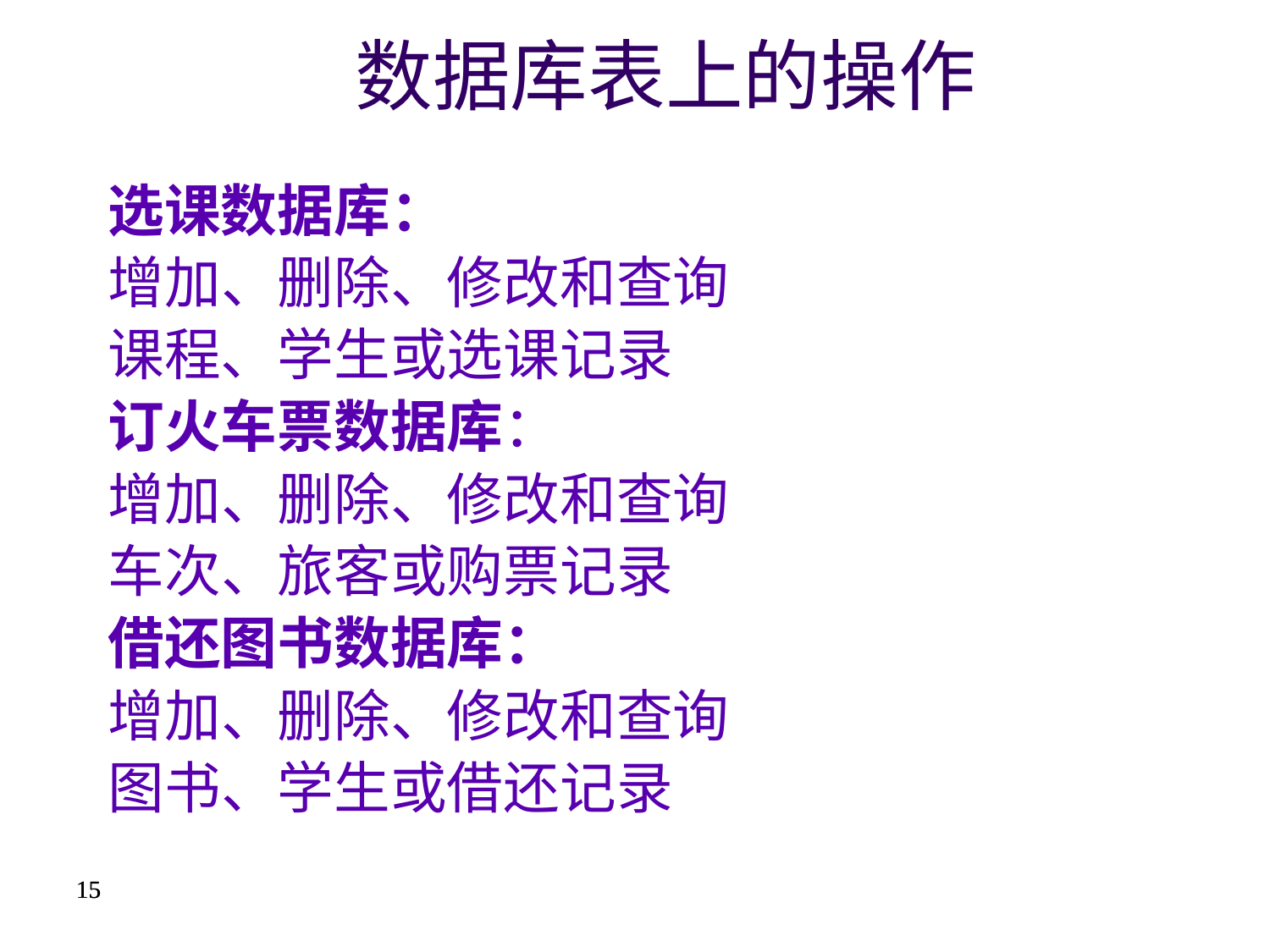

# 数据库表上的操作
选课数据库：
增加、删除、修改和查询
课程、学生或选课记录
订火车票数据库：
增加、删除、修改和查询
车次、旅客或购票记录
借还图书数据库：
增加、删除、修改和查询
图书、学生或借还记录

15
15